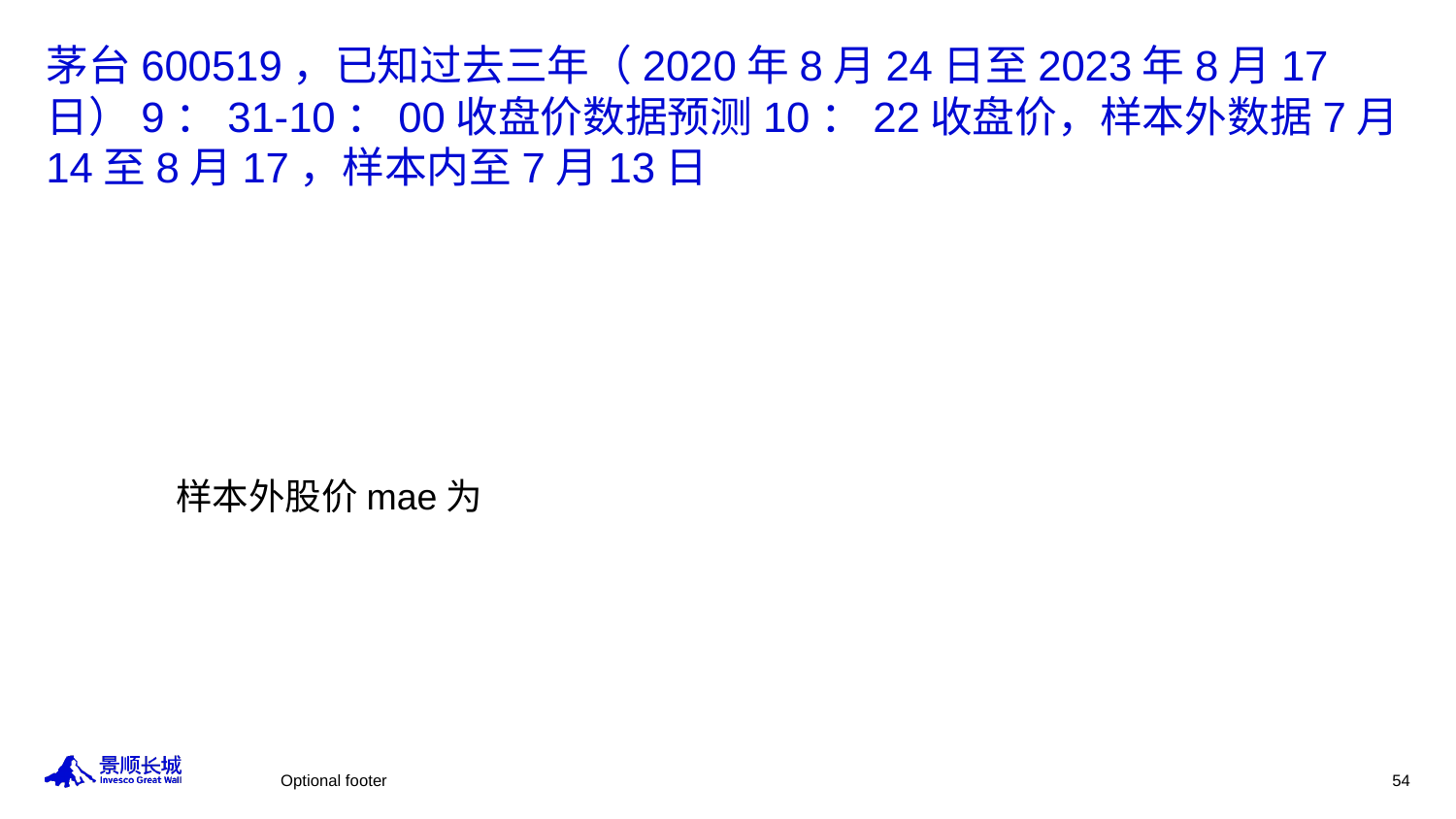

# 茅台600519，已知过去三年（2020年8月24日至2023年8月17日）9：31-10：00收盘价数据预测10：22收盘价，样本外数据7月14至8月17，样本内至7月13日
样本外股价mae为

Optional footer
54